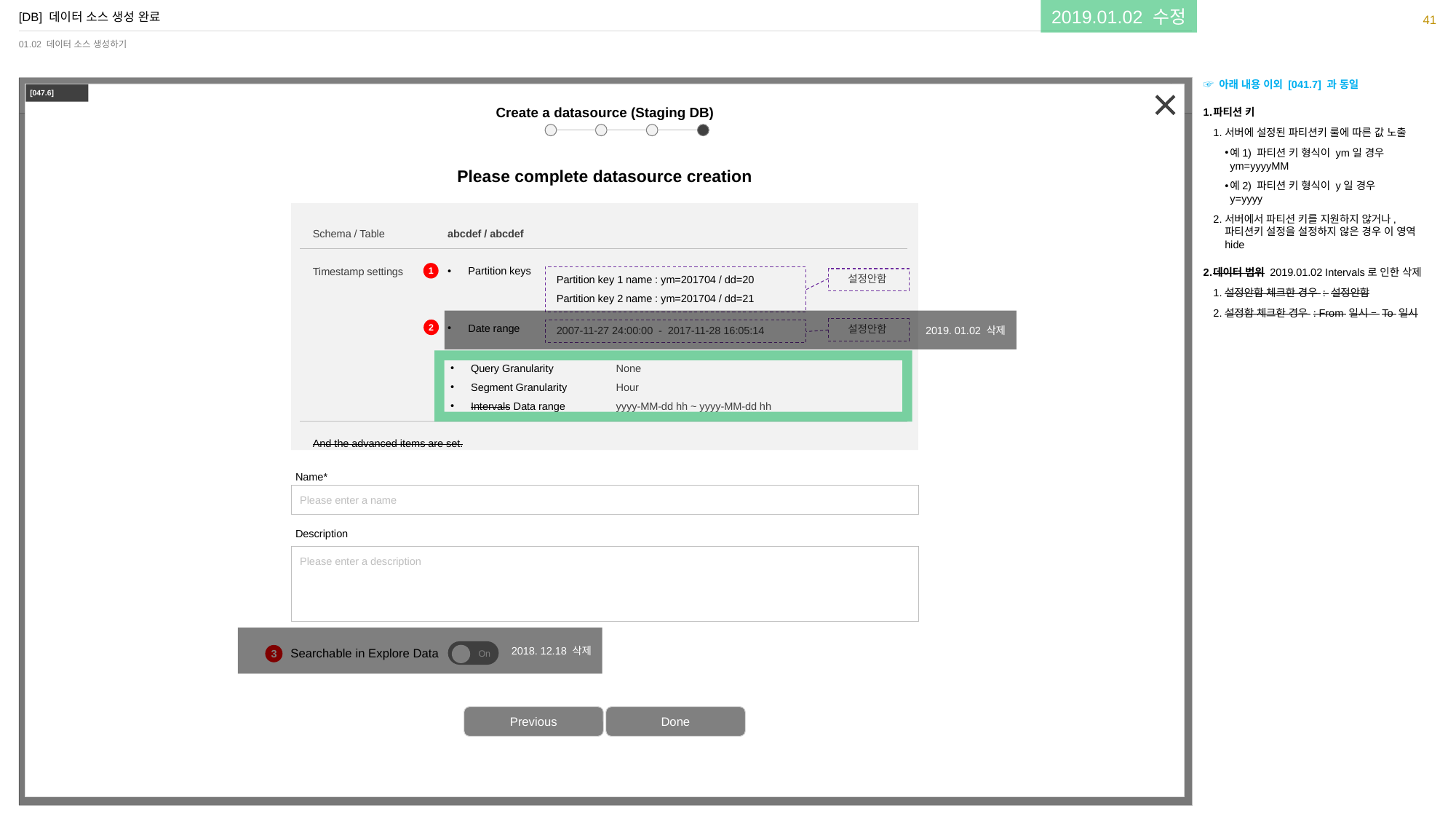

2019.01.02 수정
41
# [DB] 데이터 소스 생성 완료
01.02 데이터 소스 생성하기
☞ 아래 내용 이외 [041.7] 과 동일
파티션 키
서버에 설정된 파티션키 룰에 따른 값 노출
예1) 파티션 키 형식이 ym일 경우
ym=yyyyMM
예2) 파티션 키 형식이 y일 경우
y=yyyy
서버에서 파티션 키를 지원하지 않거나, 파티션키 설정을 설정하지 않은 경우 이 영역 hide
데이터 범위 2019.01.02 Intervals로 인한 삭제
설정안함 체크한 경우 : 설정안함
설정함 체크한 경우 : From 일시 – To 일시
[047.6]
Create a datasource (Staging DB)

Please complete datasource creation
Schema / Table

Timestamp settings

And the advanced items are set.

abcdef / abcdef
Partition keys

Date range
Partition key 1 name : ym=201704 / dd=20
Partition key 2 name : ym=201704 / dd=21

2007-11-27 24:00:00  -  2017-11-28 16:05:14

1

설정안함

2019. 01.02 삭제
설정안함

2

Query Granularity
Segment Granularity
Intervals Data range
None
Hour
yyyy-MM-dd hh ~ yyyy-MM-dd hh

Name*

Description
Please enter a name
Please enter a description
2018. 12.18 삭제
On

3
Searchable in Explore Data
Previous
Done